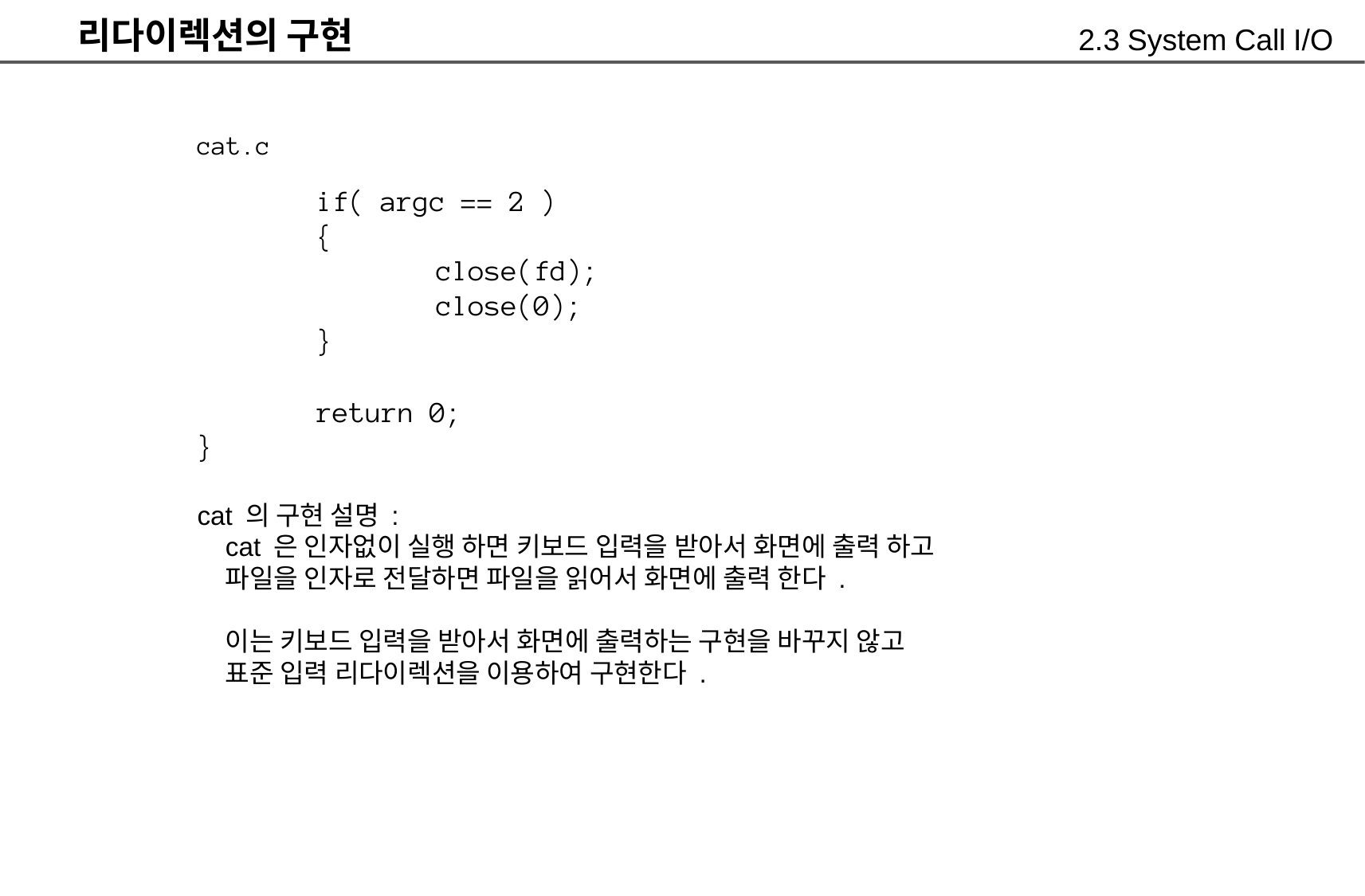

리다이렉션의 구현

	cat.c

			if(  argc  ==  2  )
			{
				close(fd);
				close(0);
			}

			return  0;
	}

	cat 의 구현 설명 :
		cat 은 인자없이 실행 하면 키보드 입력을 받아서 화면에 출력 하고
		파일을 인자로 전달하면 파일을 읽어서 화면에 출력 한다 .

		이는 키보드 입력을 받아서 화면에 출력하는 구현을 바꾸지 않고
		표준 입력 리다이렉션을 이용하여 구현한다 .
2.3 System Call I/O